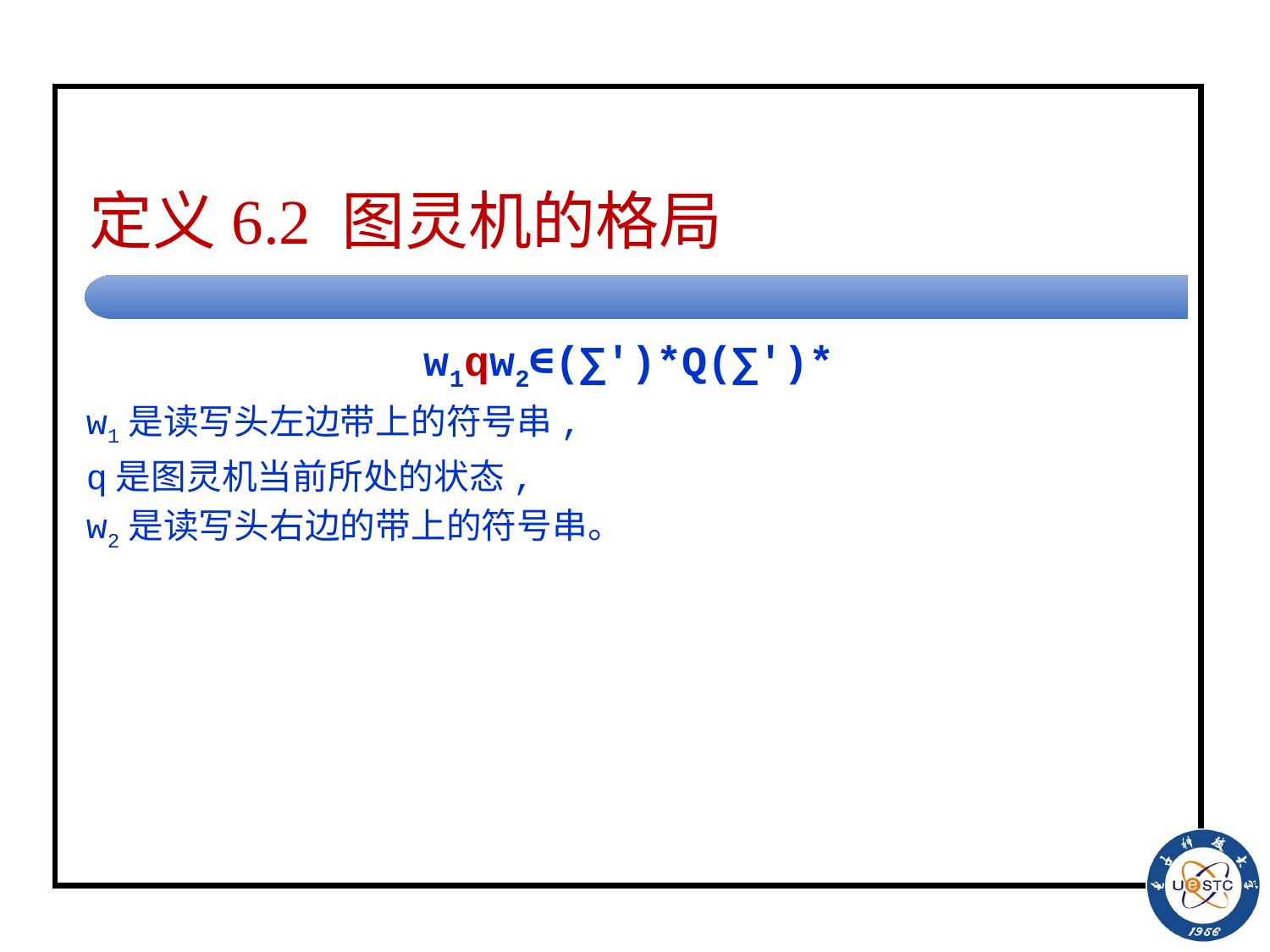

# 定义6.2 图灵机的格局
w1qw2∈(∑′)*Q(∑′)*
w1是读写头左边带上的符号串,
q是图灵机当前所处的状态,
w2是读写头右边的带上的符号串。